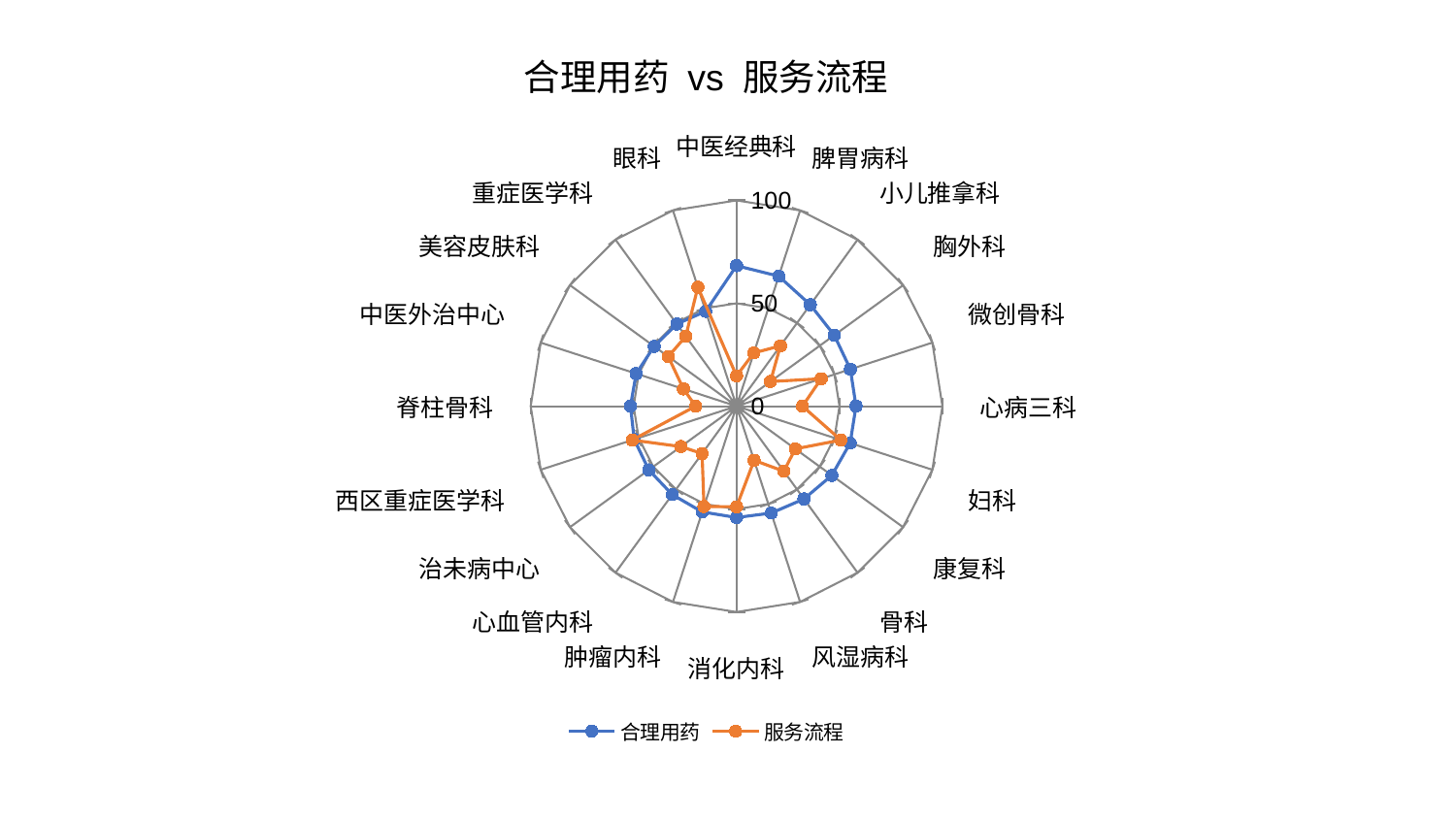

### Chart: 合理用药 vs 服务流程

| Category | 合理用药 | 服务流程 |
|---|---|---|
| 中医经典科 | 68.28629013920079 | 14.737146444298247 |
| 脾胃病科 | 66.41015245626161 | 27.202031715561716 |
| 小儿推拿科 | 60.93620290756405 | 36.23775005879311 |
| 胸外科 | 58.682305923911045 | 20.380726212962994 |
| 微创骨科 | 58.146818998734815 | 43.226080403139925 |
| 心病三科 | 58.04177588766712 | 32.020753773940505 |
| 妇科 | 58.034525888603994 | 53.275736926263335 |
| 康复科 | 57.215048893924035 | 35.30506680269866 |
| 骨科 | 55.71709227716002 | 39.075738017251254 |
| 风湿病科 | 54.60240429107727 | 27.66271949277904 |
| 消化内科 | 54.10698184186542 | 48.89421180684316 |
| 肿瘤内科 | 54.01385774219547 | 51.224411274481206 |
| 心血管内科 | 53.11637483340965 | 28.48974245205152 |
| 治未病中心 | 52.70748452683358 | 33.416029740920365 |
| 西区重症医学科 | 52.267178547215565 | 53.305734440998926 |
| 脊柱骨科 | 51.52352441164187 | 19.869368665031274 |
| 中医外治中心 | 51.27298768536422 | 27.145248607347668 |
| 美容皮肤科 | 49.47604690432284 | 40.986662235358885 |
| 重症医学科 | 49.367676367038825 | 42.004836985886456 |
| 眼科 | 48.50348868994664 | 60.82759365725351 |
49